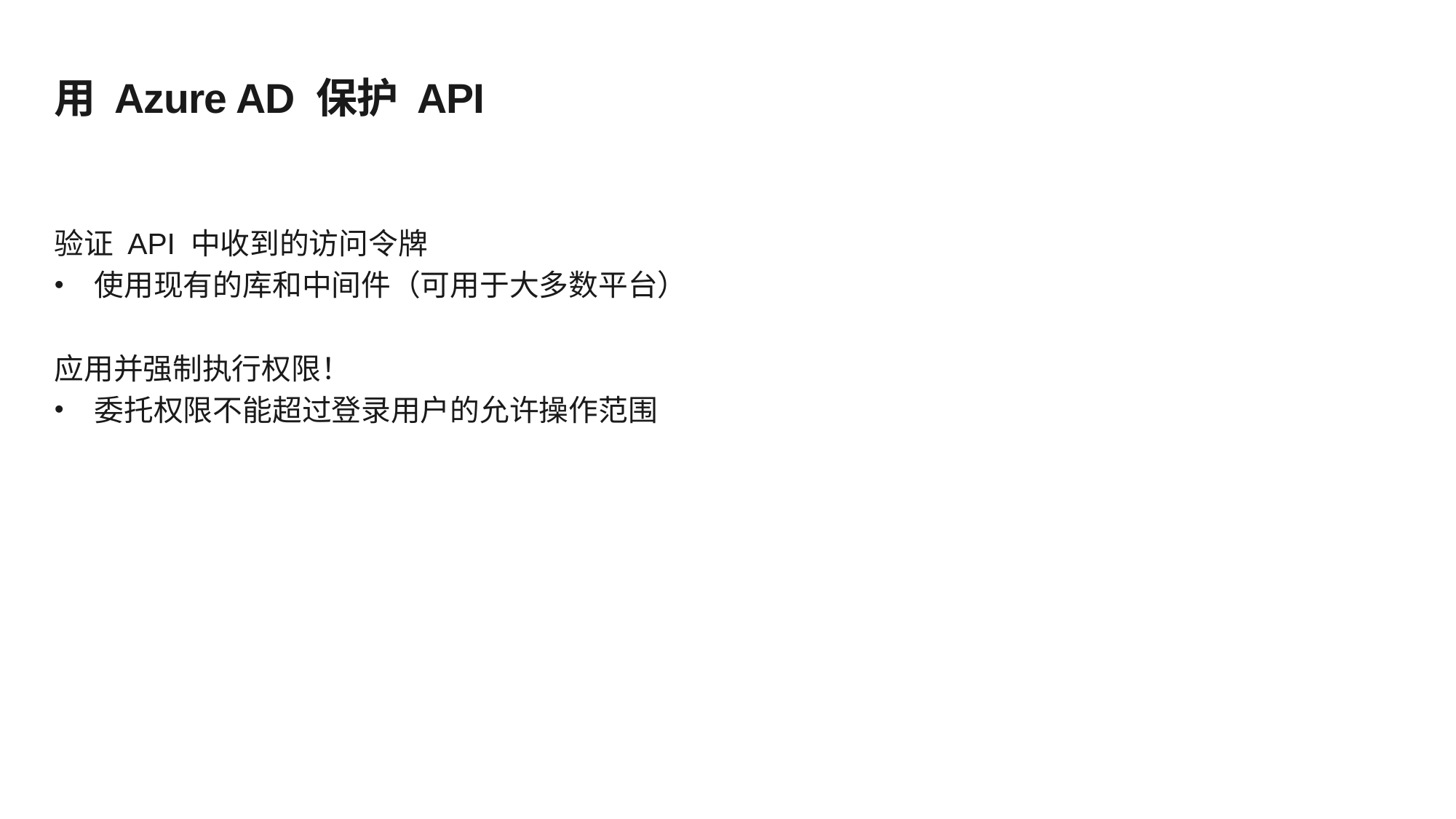

# 用 Azure AD 保护 API
验证 API 中收到的访问令牌
使用现有的库和中间件（可用于大多数平台）

应用并强制执行权限！
委托权限不能超过登录用户的允许操作范围